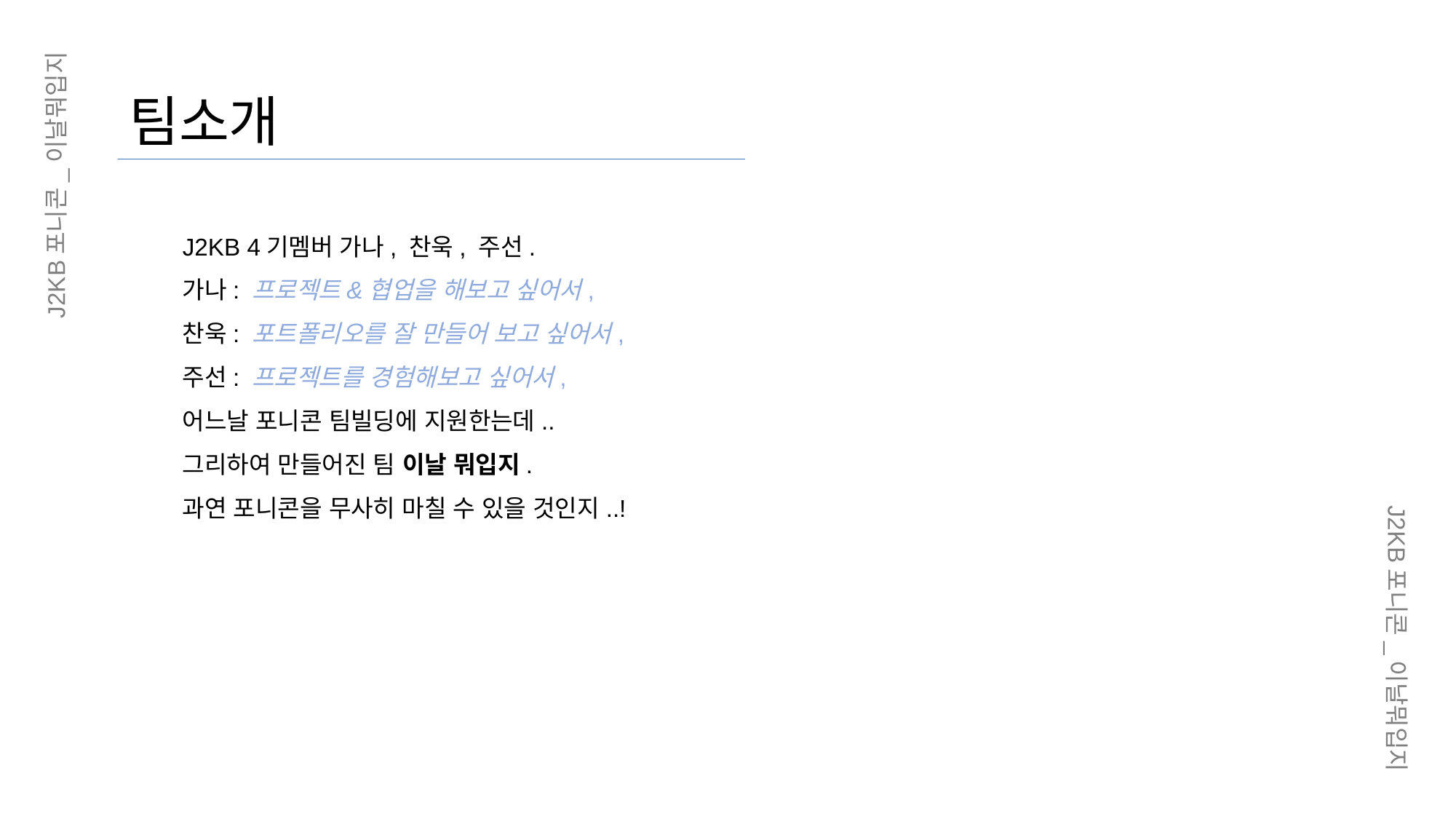

팀소개
J2KB포니콘_이날뭐입지
J2KB 4기멤버 가나, 찬욱, 주선.
가나: 프로젝트&협업을 해보고 싶어서,
찬욱: 포트폴리오를 잘 만들어 보고 싶어서,
주선: 프로젝트를 경험해보고 싶어서,
어느날 포니콘 팀빌딩에 지원한는데..
그리하여 만들어진 팀 이날 뭐입지.
과연 포니콘을 무사히 마칠 수 있을 것인지..!
J2KB포니콘_이날뭐입지